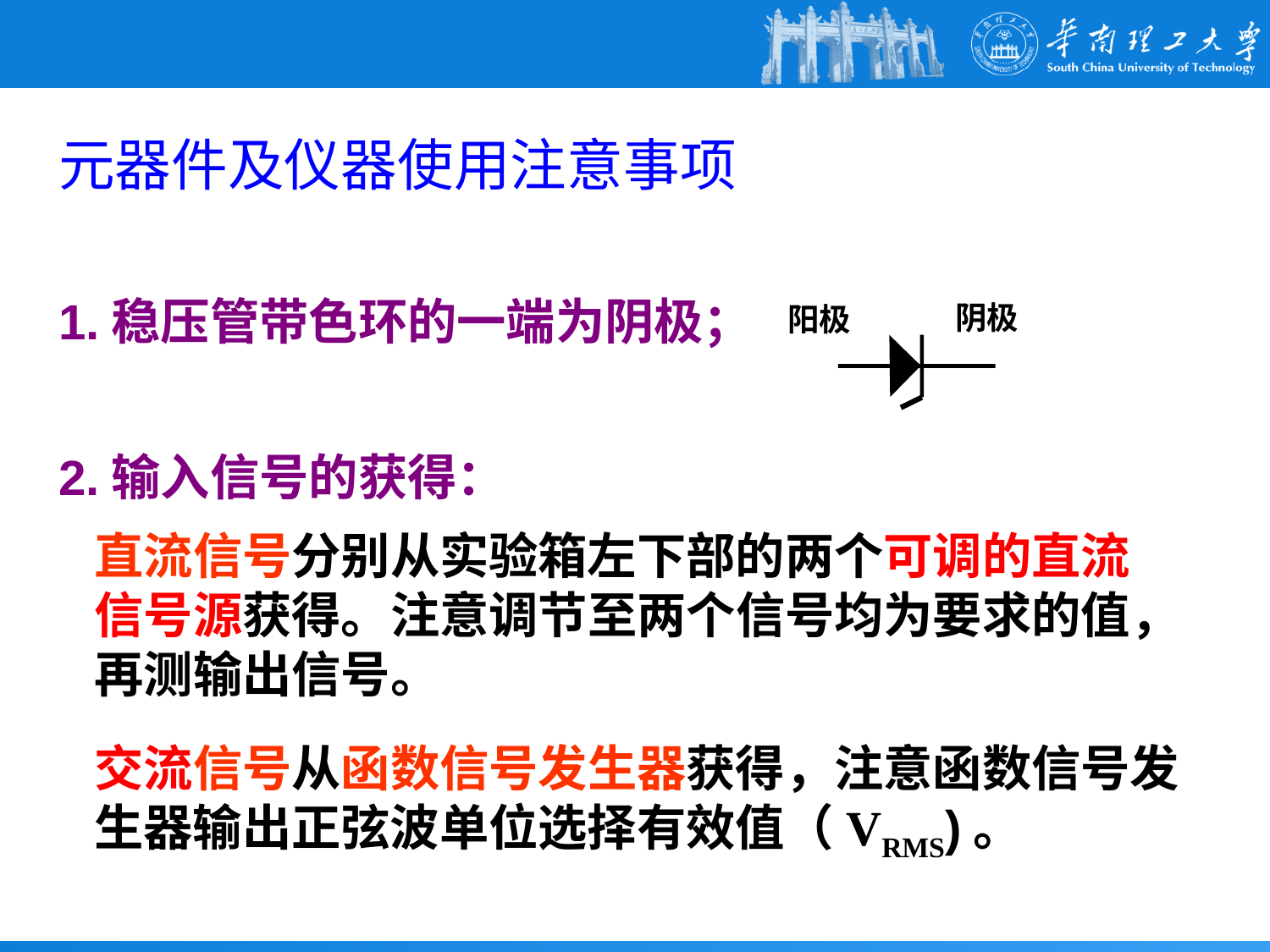

元器件及仪器使用注意事项
1.稳压管带色环的一端为阴极；
阴极
阳极

2.输入信号的获得：
直流信号分别从实验箱左下部的两个可调的直流信号源获得。注意调节至两个信号均为要求的值，再测输出信号。

交流信号从函数信号发生器获得，注意函数信号发生器输出正弦波单位选择有效值（VRMS)。